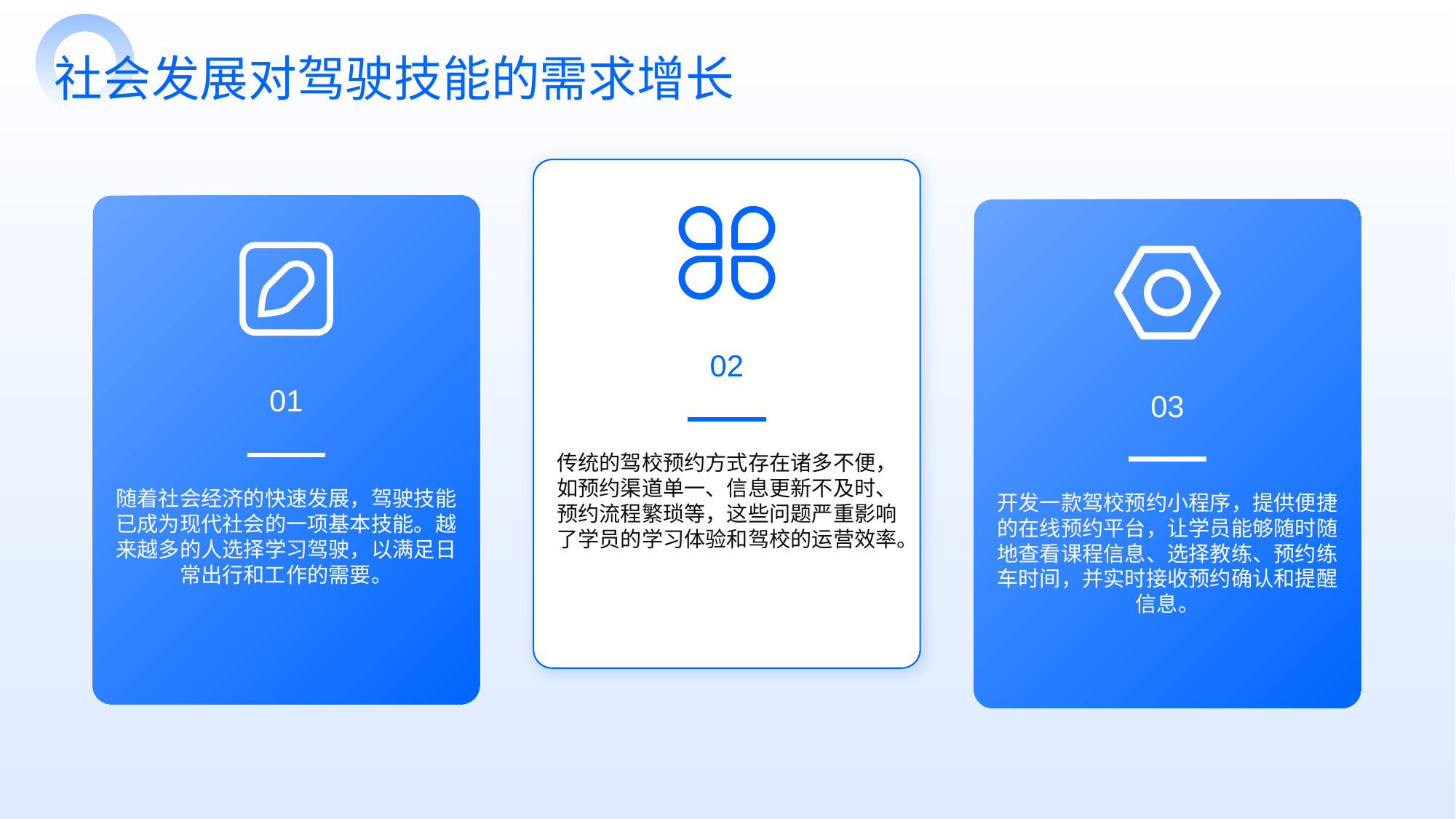

社会发展对驾驶技能的需求增长

02
01
03
传统的驾校预约方式存在诸多不便，如预约渠道单一、信息更新不及时、预约流程繁琐等，这些问题严重影响了学员的学习体验和驾校的运营效率。
随着社会经济的快速发展，驾驶技能已成为现代社会的一项基本技能。越来越多的人选择学习驾驶，以满足日常出行和工作的需要。
开发一款驾校预约小程序，提供便捷的在线预约平台，让学员能够随时随地查看课程信息、选择教练、预约练车时间，并实时接收预约确认和提醒信息。